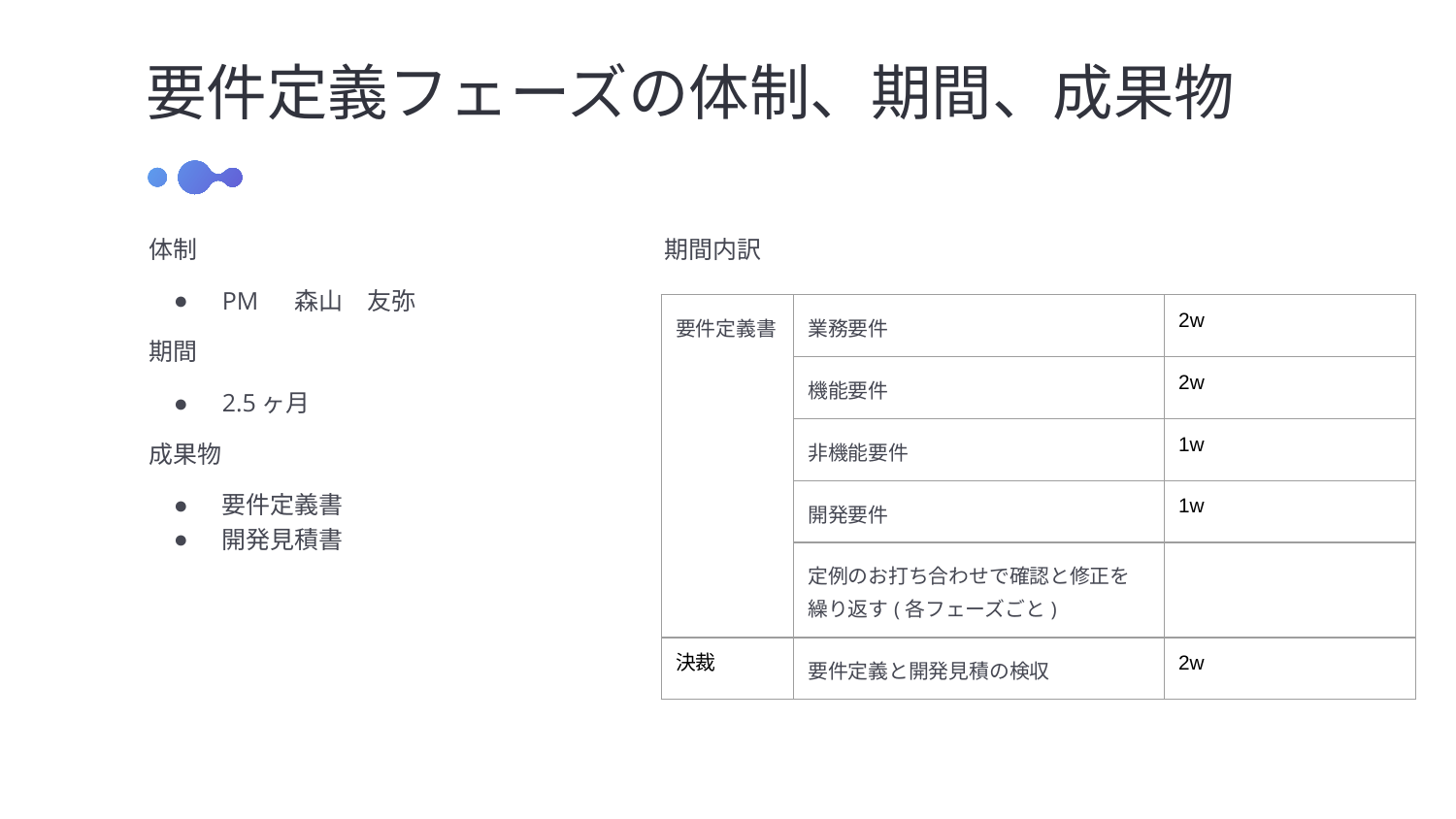

要件定義フェーズの体制、期間、成果物

体制
PM 　森山　友弥
期間
2.5ヶ月
成果物
要件定義書
開発見積書

期間内訳
| 要件定義書 | 業務要件 | 2w |
| --- | --- | --- |
|  | 機能要件 | 2w |
|  | 非機能要件 | 1w |
|  | 開発要件 | 1w |
|  | 定例のお打ち合わせで確認と修正を繰り返す(各フェーズごと) |  |
| 決裁 | 要件定義と開発見積の検収 | 2w |